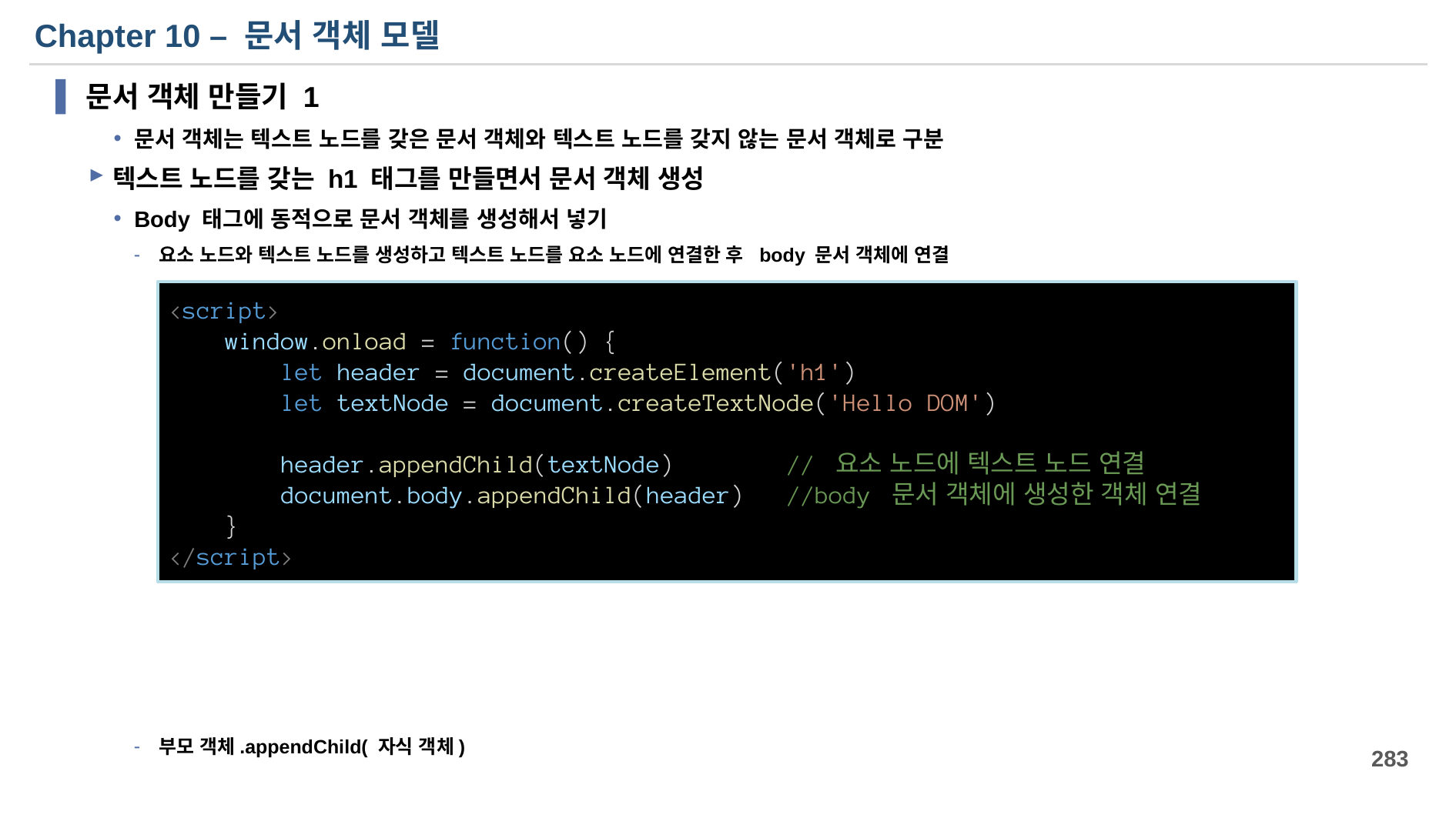

# Chapter 10 – 문서 객체 모델
문서 객체 만들기 1
문서 객체는 텍스트 노드를 갖은 문서 객체와 텍스트 노드를 갖지 않는 문서 객체로 구분
텍스트 노드를 갖는 h1 태그를 만들면서 문서 객체 생성
Body 태그에 동적으로 문서 객체를 생성해서 넣기
요소 노드와 텍스트 노드를 생성하고 텍스트 노드를 요소 노드에 연결한 후  body 문서 객체에 연결

부모 객체.appendChild( 자식 객체)

<script>
    window.onload = function() {
        let header = document.createElement('h1')
        let textNode = document.createTextNode('Hello DOM')
        header.appendChild(textNode)        // 요소 노드에 텍스트 노드 연결
        document.body.appendChild(header)   //body 문서 객체에 생성한 객체 연결
    }
</script>
283